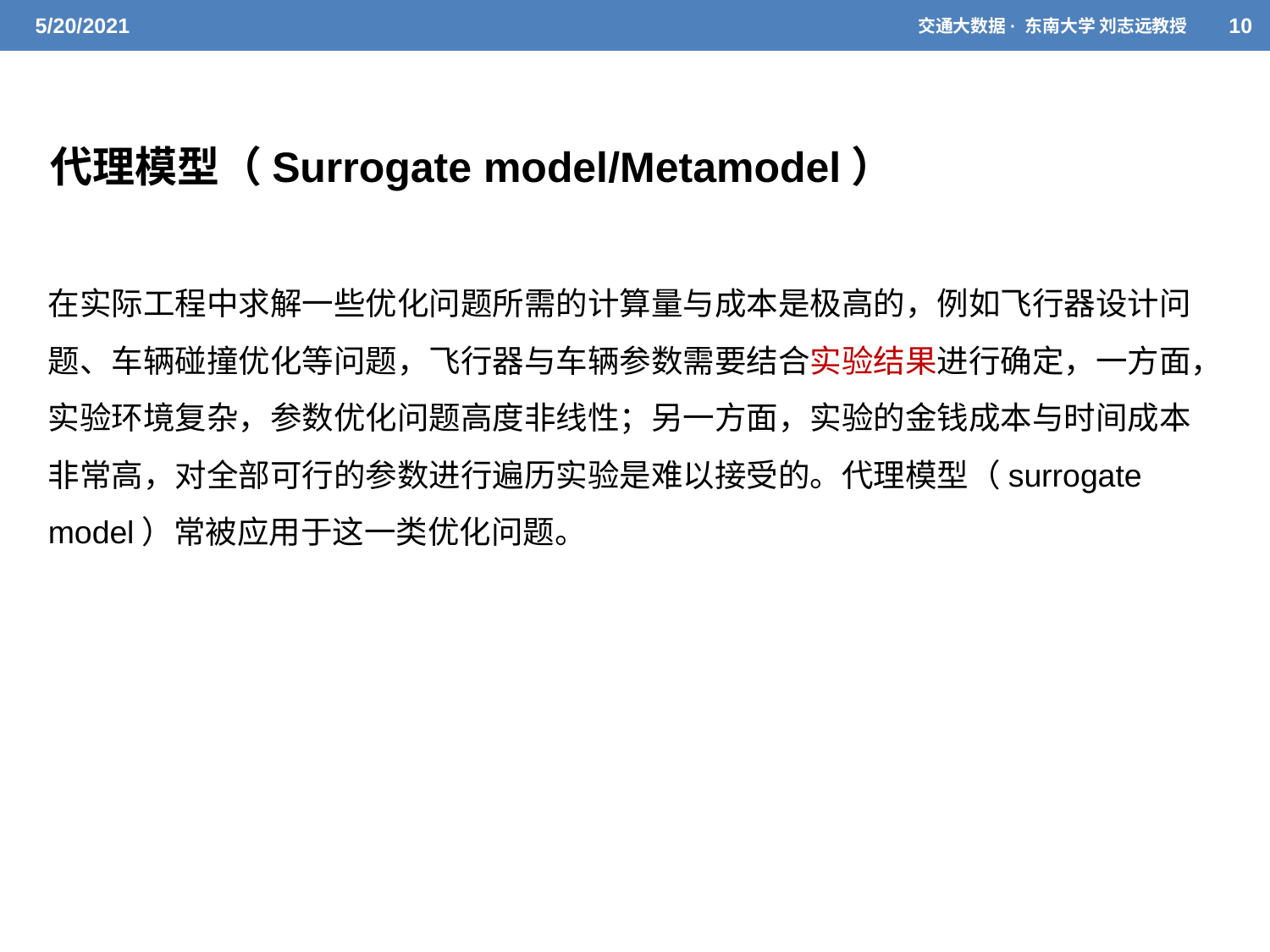

5/20/2021
交通大数据· 东南大学 刘志远教授
10
代理模型（Surrogate model/Metamodel）
在实际工程中求解一些优化问题所需的计算量与成本是极高的，例如飞行器设计问题、车辆碰撞优化等问题，飞行器与车辆参数需要结合实验结果进行确定，一方面，实验环境复杂，参数优化问题高度非线性；另一方面，实验的金钱成本与时间成本非常高，对全部可行的参数进行遍历实验是难以接受的。代理模型（surrogate model）常被应用于这一类优化问题。